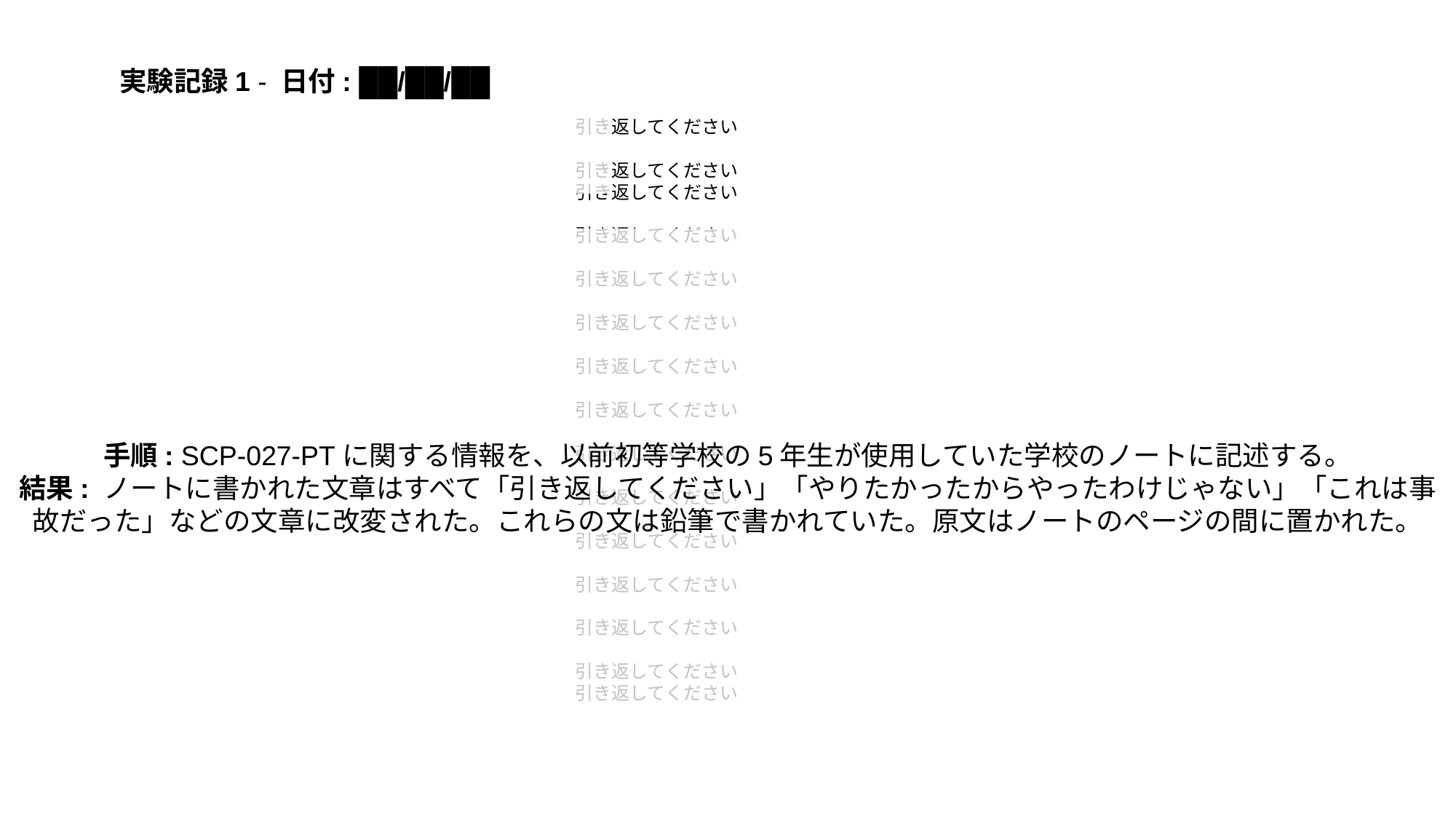

実験記録1 - 日付: ██/██/██
引き返してください

引き返してください
引き返してください

引き返してください

引き返してください

引き返してください

引き返してください

引き返してください

引き返してください

引き返してください

引き返してください

引き返してください

引き返してください

引き返してください
引き返してください
手順: SCP-027-PTに関する情報を、以前初等学校の5年生が使用していた学校のノートに記述する。
結果: ノートに書かれた文章はすべて「引き返してください」「やりたかったからやったわけじゃない」「これは事故だった」などの文章に改変された。これらの文は鉛筆で書かれていた。原文はノートのページの間に置かれた。